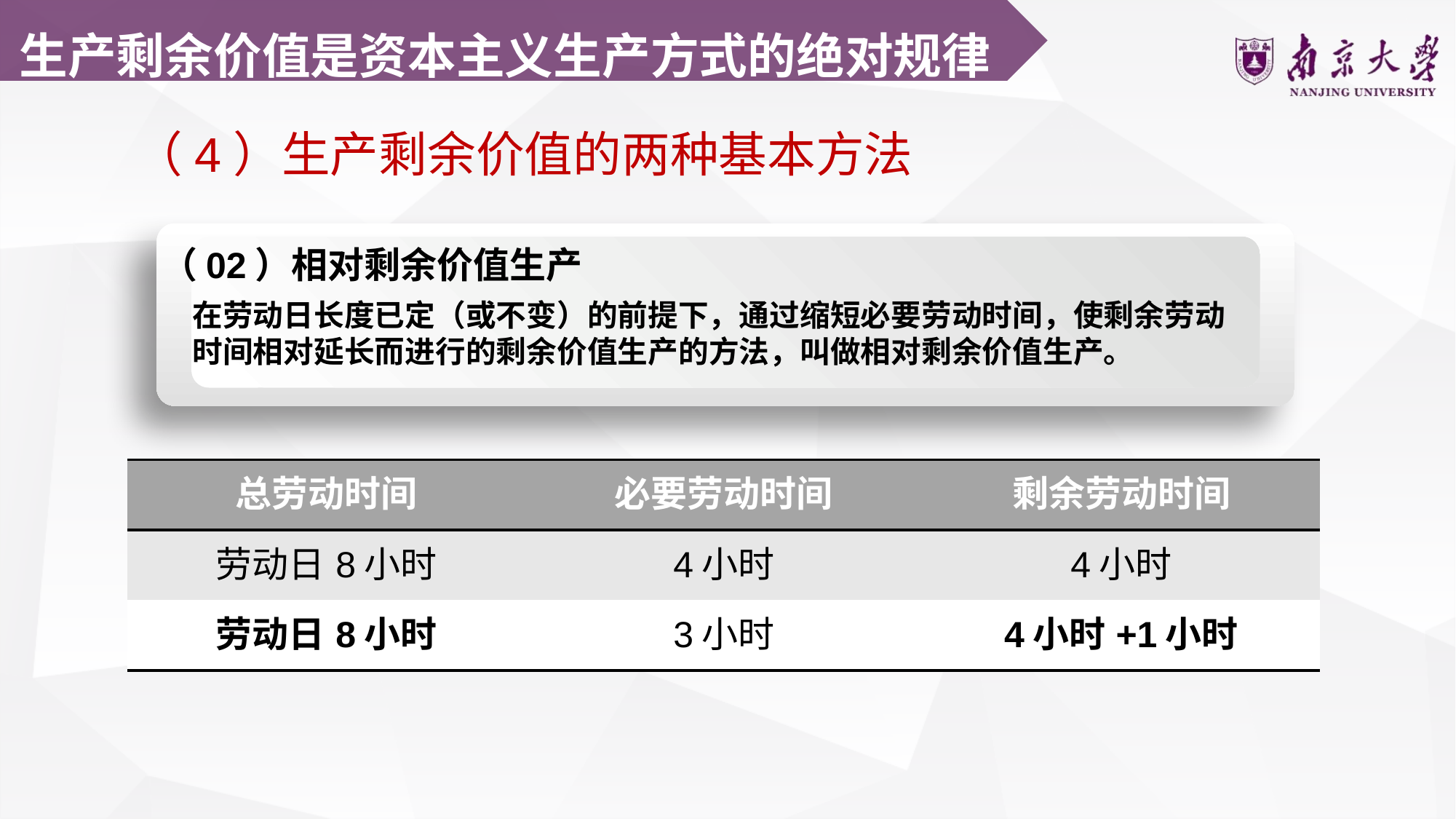

生产剩余价值是资本主义生产方式的绝对规律
（4）生产剩余价值的两种基本方法

（02）相对剩余价值生产
在劳动日长度已定（或不变）的前提下，通过缩短必要劳动时间，使剩余劳动时间相对延长而进行的剩余价值生产的方法，叫做相对剩余价值生产。
| 总劳动时间 | 必要劳动时间 | 剩余劳动时间 |
| --- | --- | --- |
| 劳动日8小时 | 4小时 | 4小时 |
| 劳动日8小时 | 3小时 | 4小时+1小时 |